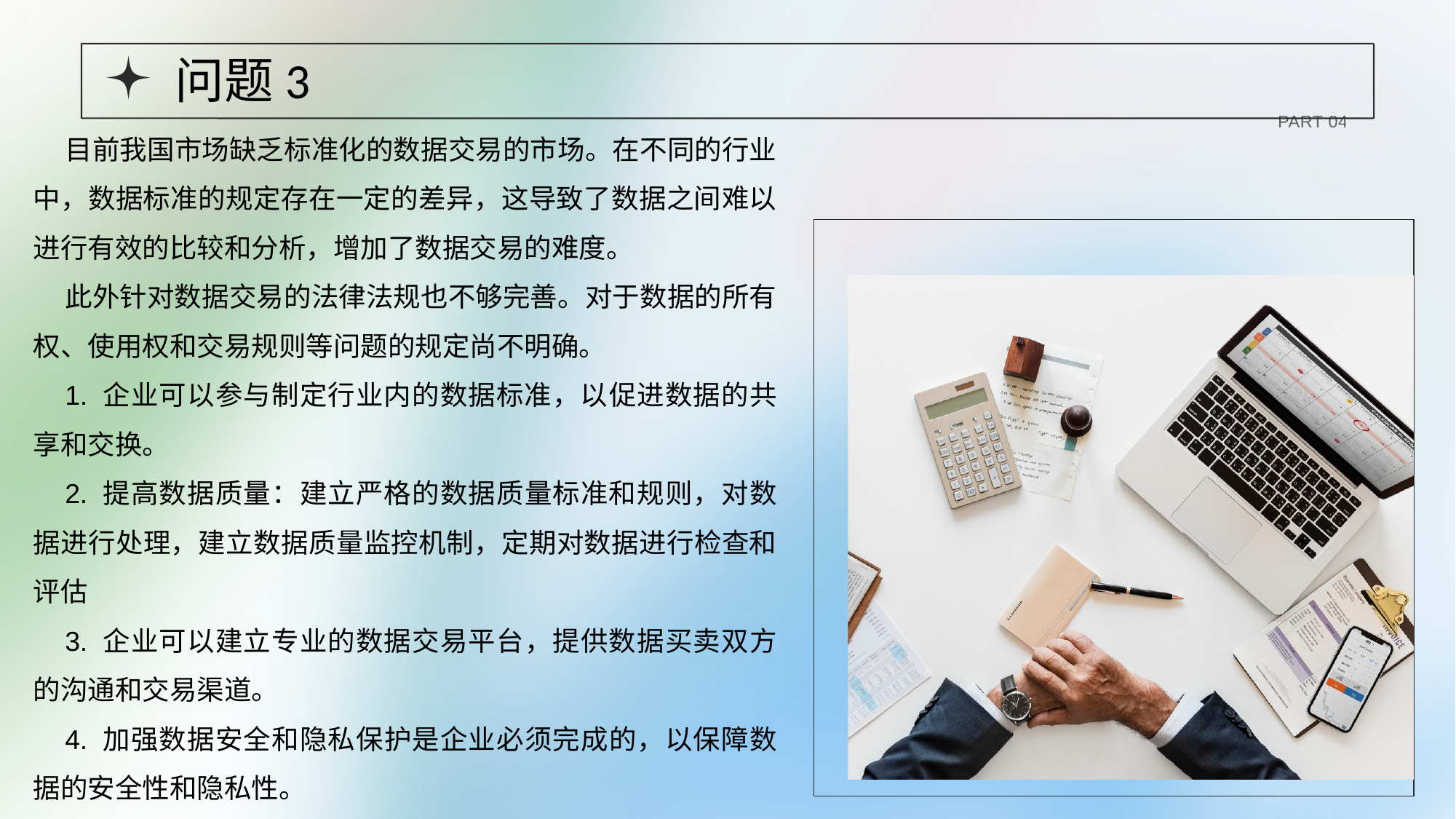

问题3

PART 04
目前我国市场缺乏标准化的数据交易的市场。在不同的行业中，数据标准的规定存在一定的差异，这导致了数据之间难以进行有效的比较和分析，增加了数据交易的难度。
此外针对数据交易的法律法规也不够完善。对于数据的所有权、使用权和交易规则等问题的规定尚不明确。
1. 企业可以参与制定行业内的数据标准，以促进数据的共享和交换。
2. 提高数据质量：建立严格的数据质量标准和规则，对数据进行处理，建立数据质量监控机制，定期对数据进行检查和评估
3. 企业可以建立专业的数据交易平台，提供数据买卖双方的沟通和交易渠道。
4. 加强数据安全和隐私保护是企业必须完成的，以保障数据的安全性和隐私性。